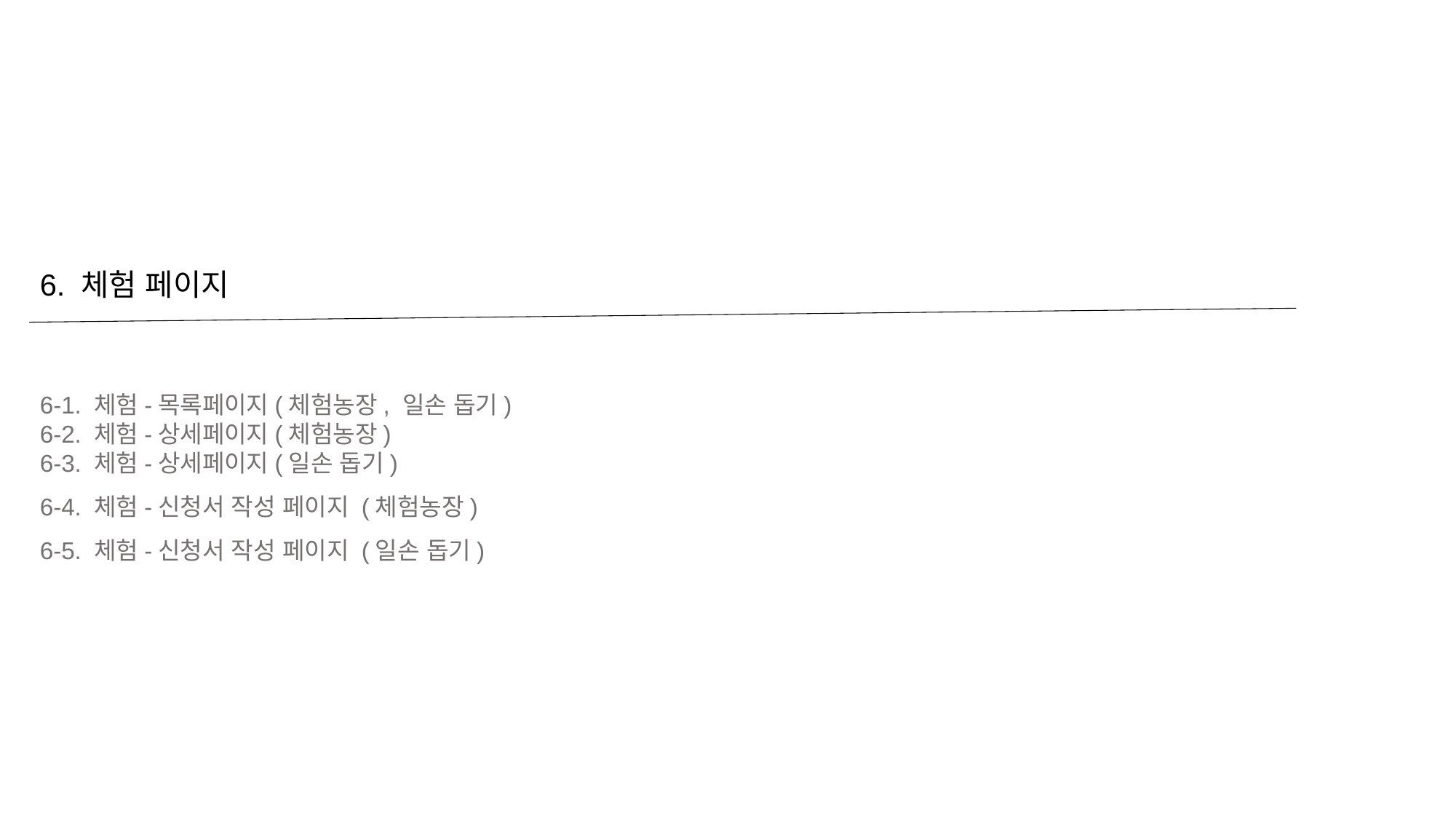

6. 체험 페이지
6-1. 체험-목록페이지(체험농장, 일손 돕기)
6-2. 체험-상세페이지(체험농장)
6-3. 체험-상세페이지(일손 돕기)
6-4. 체험-신청서 작성 페이지 (체험농장)
6-5. 체험-신청서 작성 페이지 (일손 돕기)